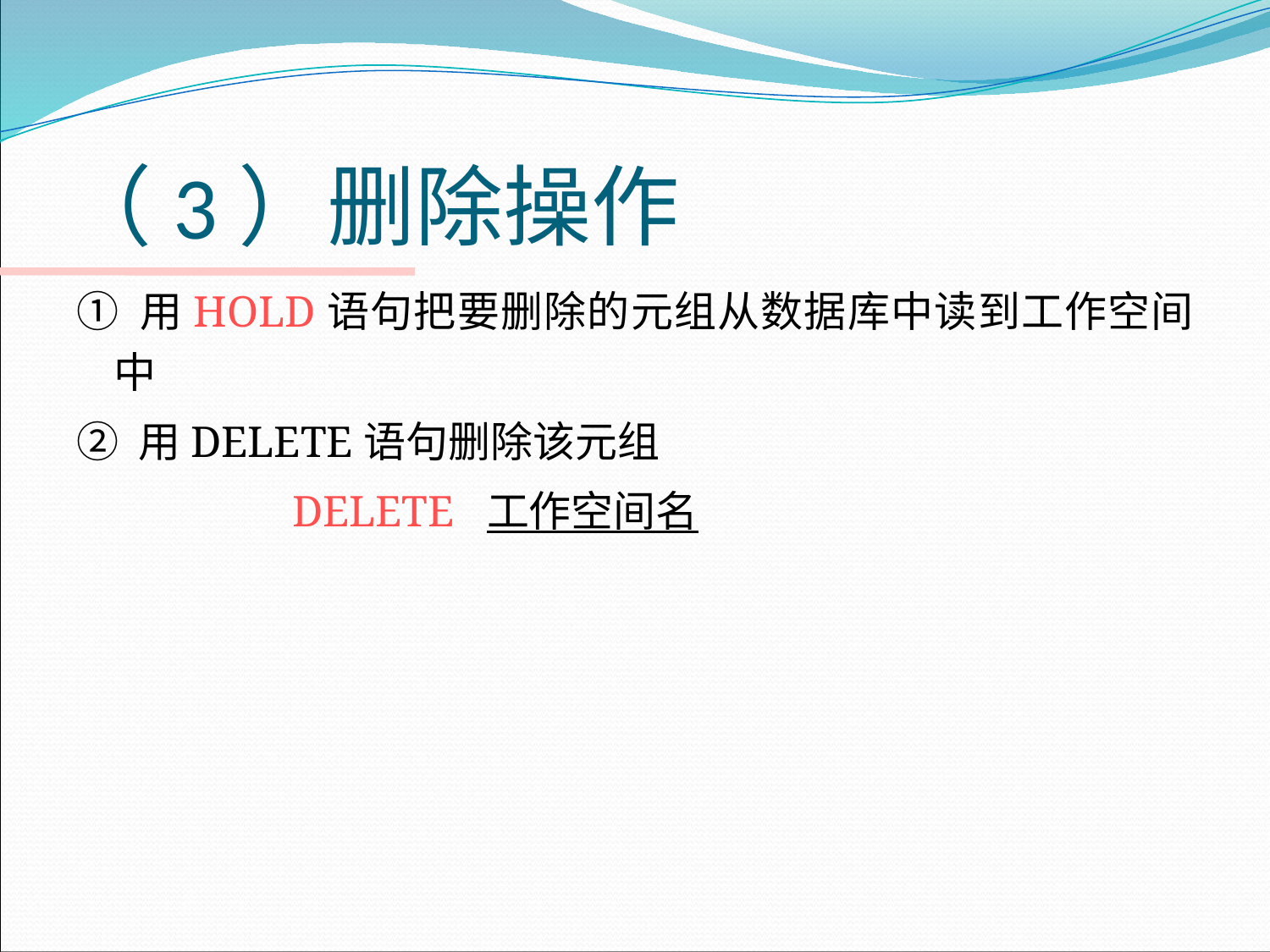

# （3）删除操作
① 用HOLD语句把要删除的元组从数据库中读到工作空间中
② 用DELETE语句删除该元组
		DELETE  工作空间名

221